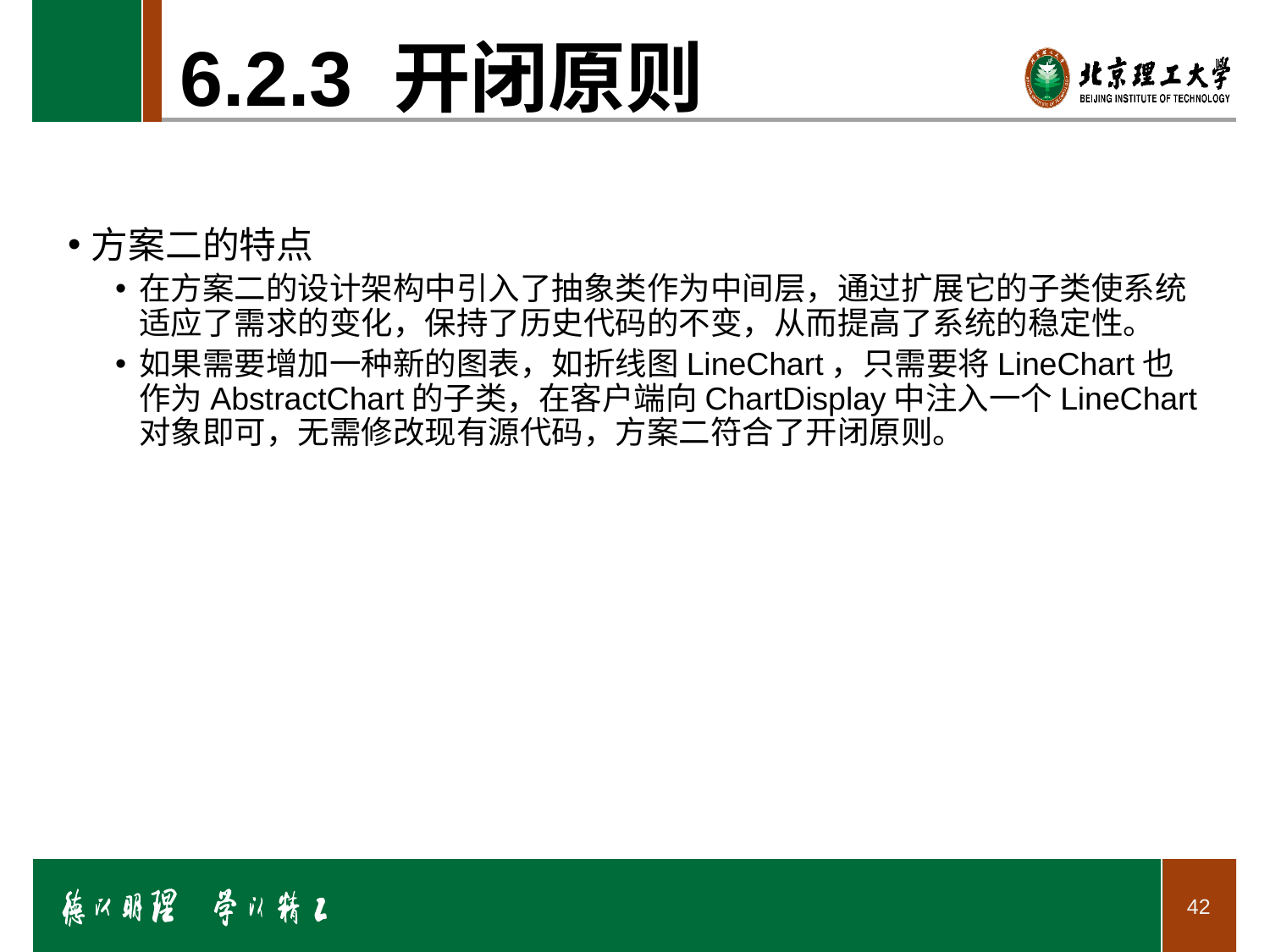

# 6.2.3 开闭原则
方案二的特点
在方案二的设计架构中引入了抽象类作为中间层，通过扩展它的子类使系统适应了需求的变化，保持了历史代码的不变，从而提高了系统的稳定性。
如果需要增加一种新的图表，如折线图LineChart，只需要将LineChart也作为AbstractChart的子类，在客户端向ChartDisplay中注入一个LineChart对象即可，无需修改现有源代码，方案二符合了开闭原则。